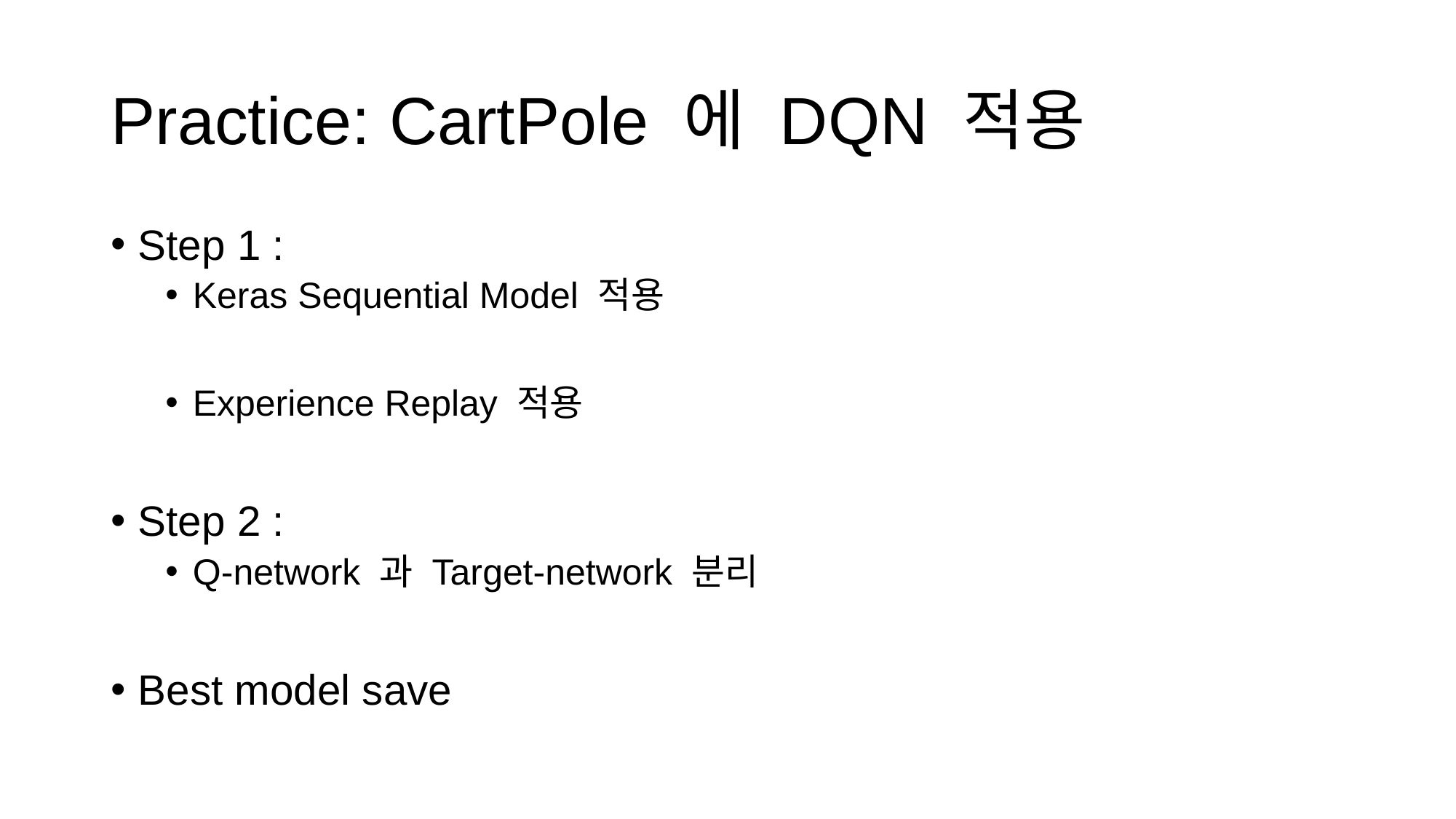

# Practice: CartPole 에 DQN 적용
Step 1 :
Keras Sequential Model 적용

Experience Replay 적용

Step 2 :
Q-network 과 Target-network 분리

Best model save